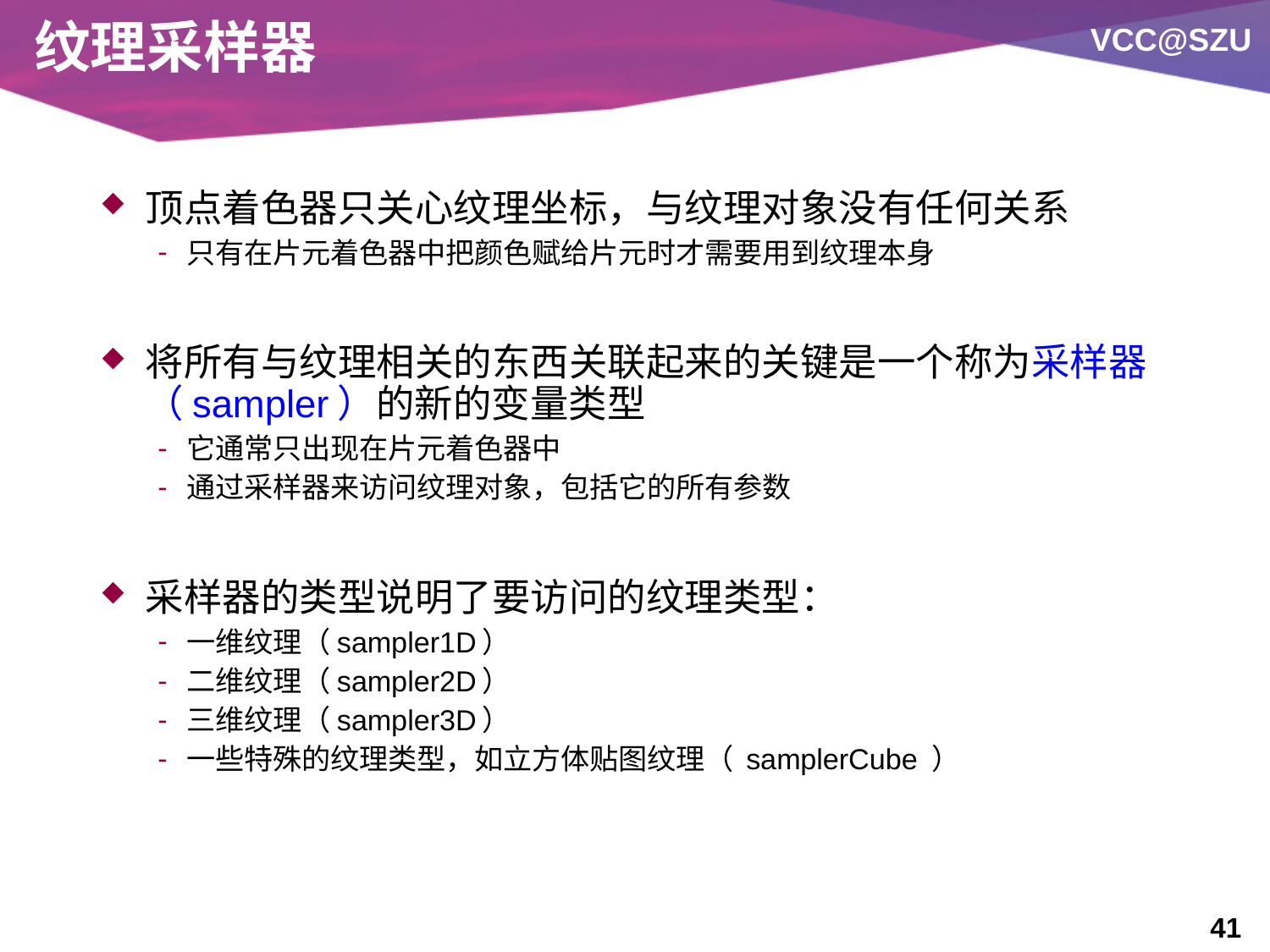

# 纹理采样器
顶点着色器只关心纹理坐标，与纹理对象没有任何关系
只有在片元着色器中把颜色赋给片元时才需要用到纹理本身

将所有与纹理相关的东西关联起来的关键是一个称为采样器（sampler）的新的变量类型
它通常只出现在片元着色器中
通过采样器来访问纹理对象，包括它的所有参数

采样器的类型说明了要访问的纹理类型：
一维纹理（sampler1D）
二维纹理（sampler2D）
三维纹理（sampler3D）
一些特殊的纹理类型，如立方体贴图纹理（ samplerCube ）
41